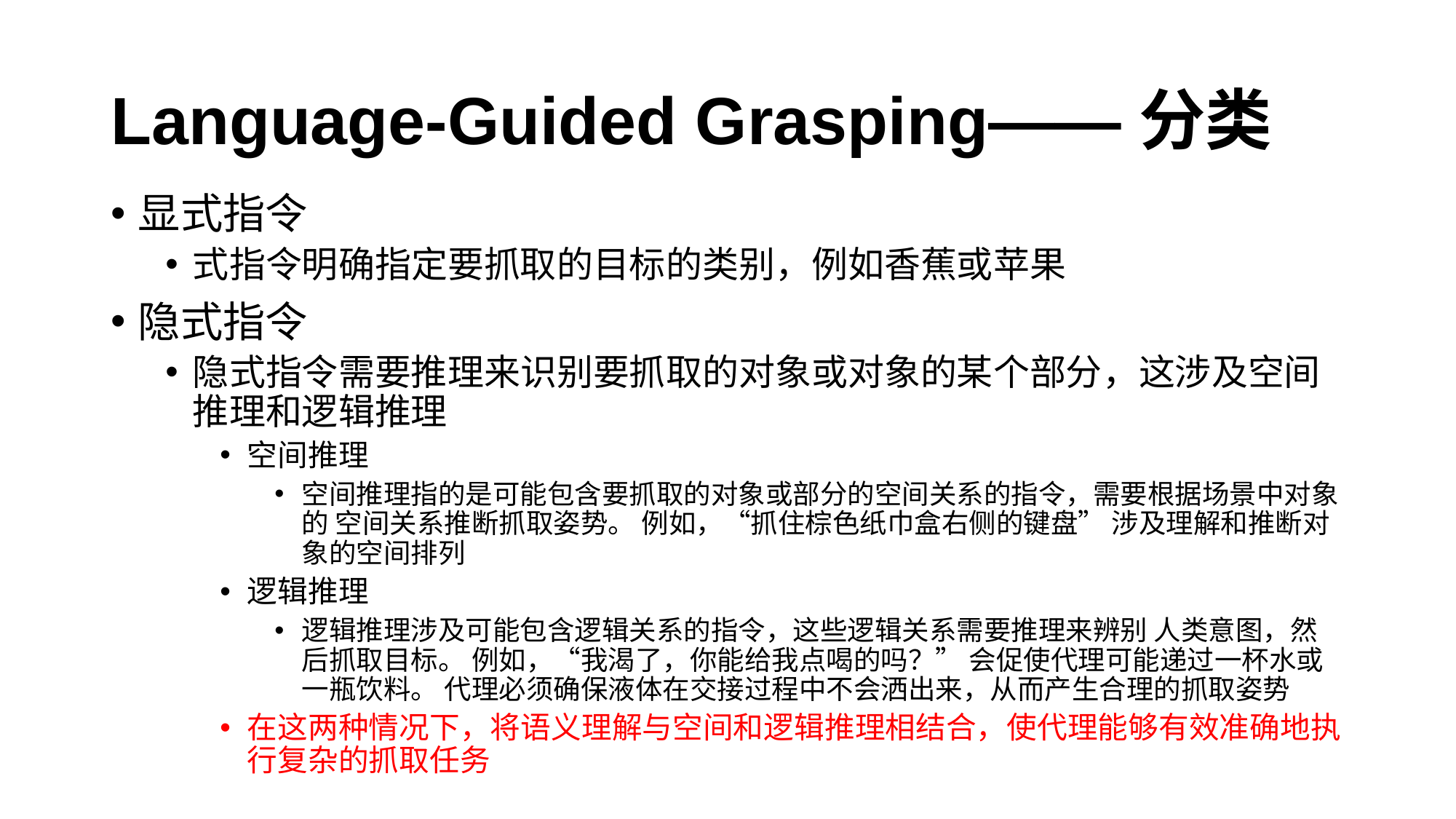

# Language-Guided Grasping——分类
显式指令
式指令明确指定要抓取的目标的类别，例如香蕉或苹果
隐式指令
隐式指令需要推理来识别要抓取的对象或对象的某个部分，这涉及空间推理和逻辑推理
空间推理
空间推理指的是可能包含要抓取的对象或部分的空间关系的指令，需要根据场景中对象的 空间关系推断抓取姿势。 例如，“抓住棕色纸巾盒右侧的键盘” 涉及理解和推断对象的空间排列
逻辑推理
逻辑推理涉及可能包含逻辑关系的指令，这些逻辑关系需要推理来辨别 人类意图，然后抓取目标。 例如，“我渴了，你能给我点喝的吗？” 会促使代理可能递过一杯水或一瓶饮料。 代理必须确保液体在交接过程中不会洒出来，从而产生合理的抓取姿势
在这两种情况下，将语义理解与空间和逻辑推理相结合，使代理能够有效准确地执行复杂的抓取任务